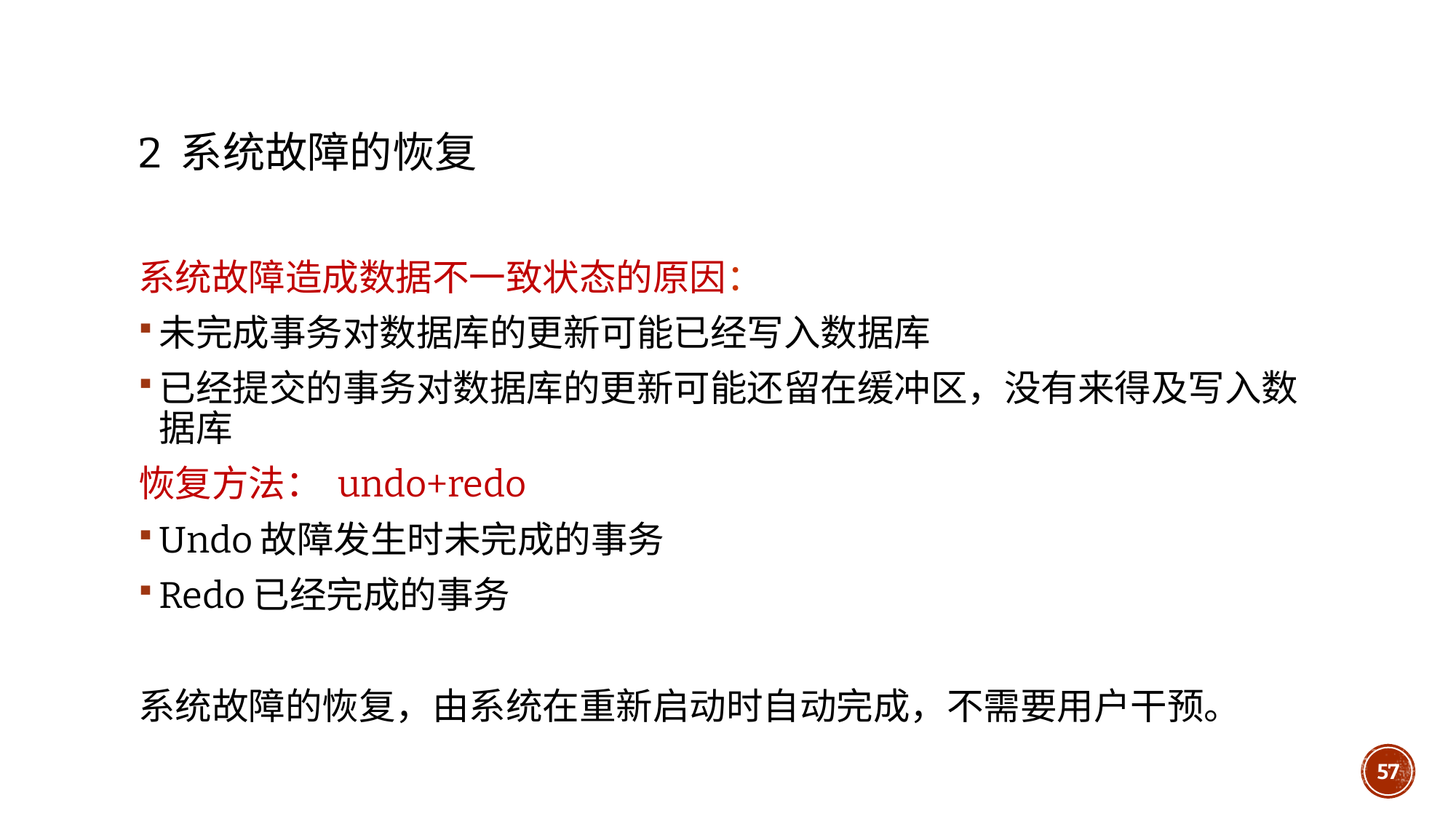

# 2 系统故障的恢复
系统故障造成数据不一致状态的原因：
未完成事务对数据库的更新可能已经写入数据库
已经提交的事务对数据库的更新可能还留在缓冲区，没有来得及写入数据库
恢复方法： undo+redo
Undo故障发生时未完成的事务
Redo已经完成的事务

系统故障的恢复，由系统在重新启动时自动完成，不需要用户干预。
57